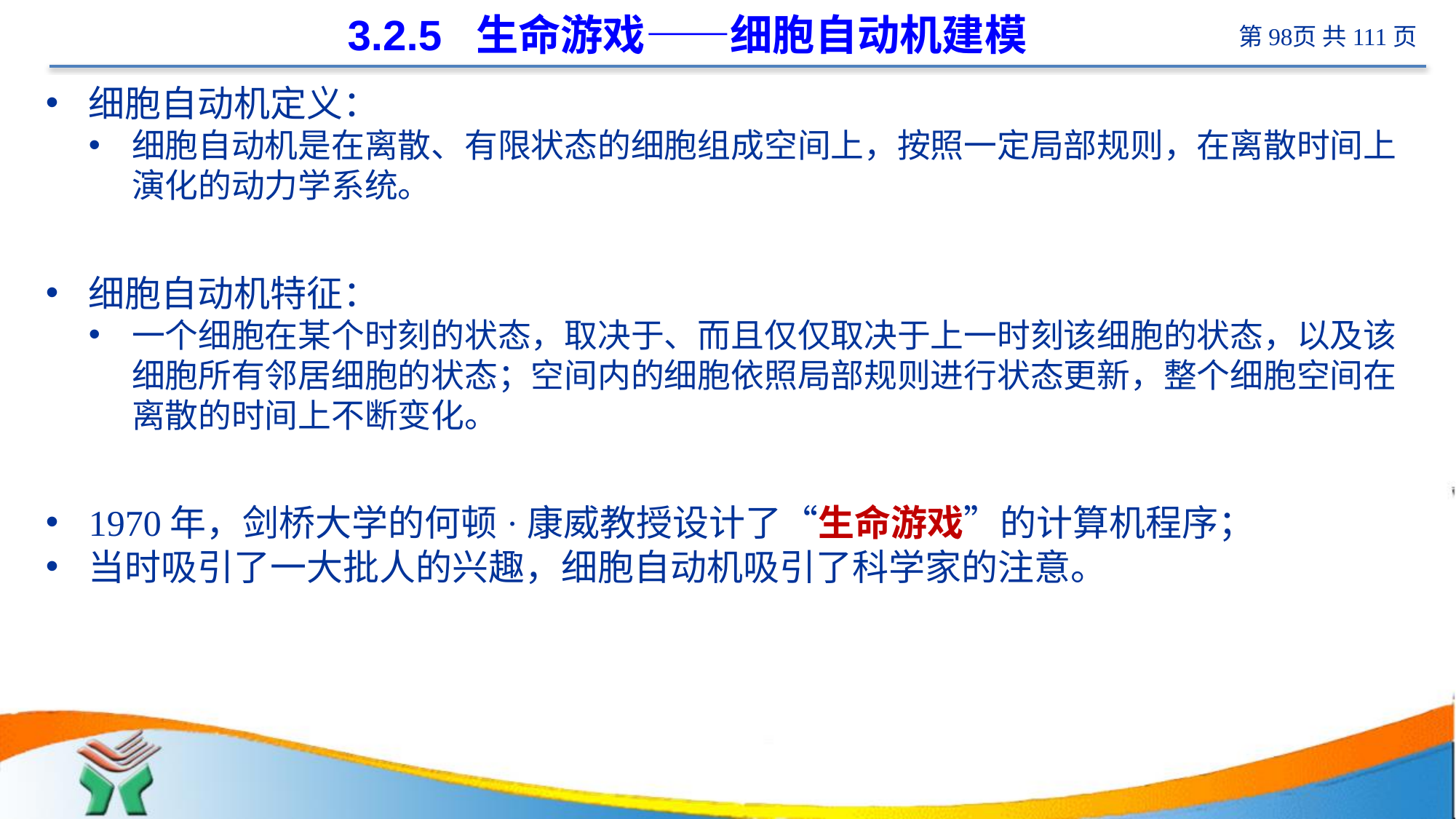

# 3.2.5  生命游戏——细胞自动机建模
细胞自动机定义：
细胞自动机是在离散、有限状态的细胞组成空间上，按照一定局部规则，在离散时间上演化的动力学系统。

细胞自动机特征：
一个细胞在某个时刻的状态，取决于、而且仅仅取决于上一时刻该细胞的状态，以及该细胞所有邻居细胞的状态；空间内的细胞依照局部规则进行状态更新，整个细胞空间在离散的时间上不断变化。

1970年，剑桥大学的何顿·康威教授设计了“生命游戏”的计算机程序；
当时吸引了一大批人的兴趣，细胞自动机吸引了科学家的注意。